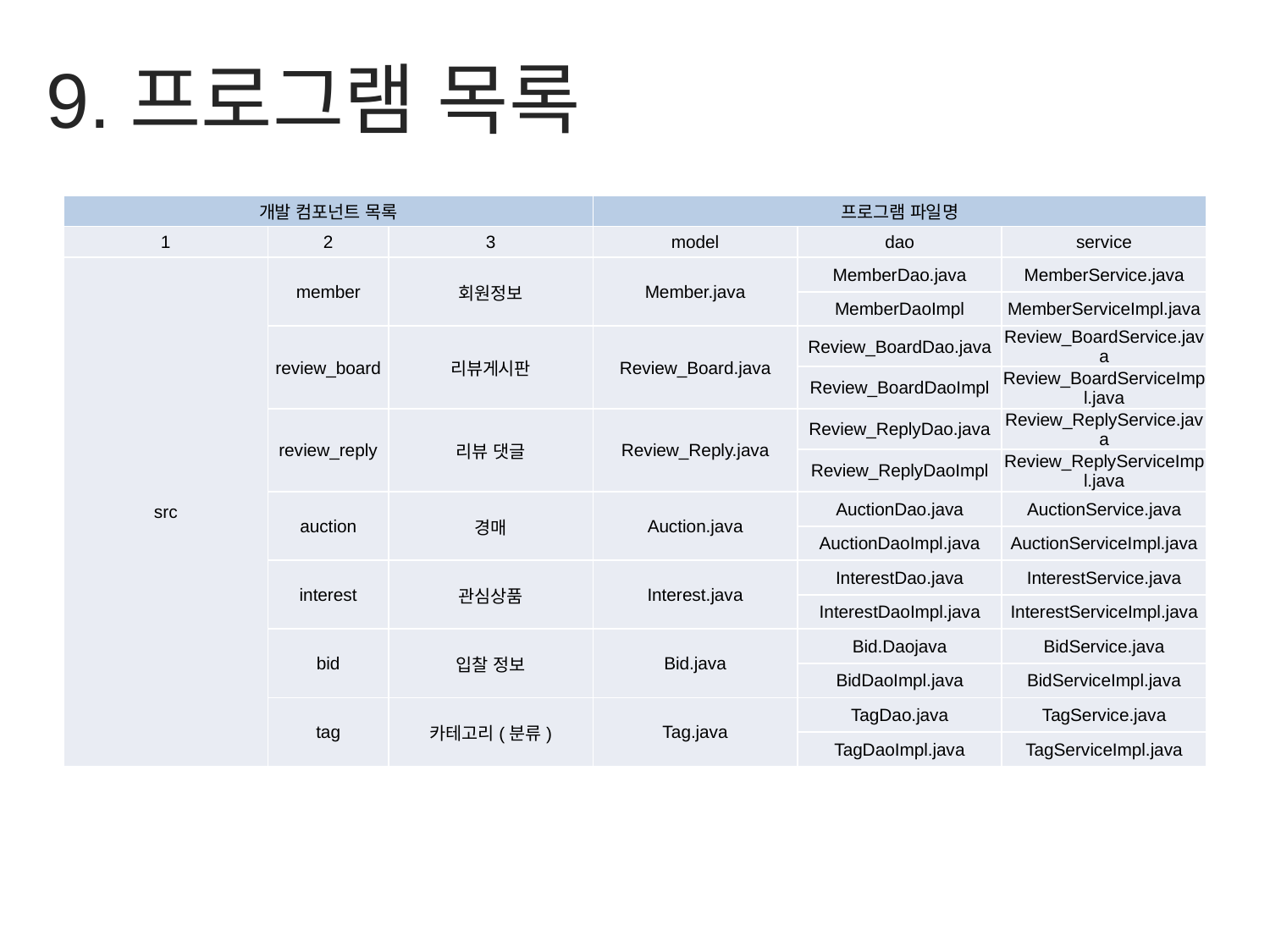

9.프로그램 목록
| 개발 컴포넌트 목록 |  |  | 프로그램 파일명 |  |  |
| --- | --- | --- | --- | --- | --- |
| 1 | 2 | 3 | model | dao | service |
| src | member | 회원정보 | Member.java | MemberDao.java | MemberService.java |
|  |  |  |  | MemberDaoImpl | MemberServiceImpl.java |
|  | review\_board | 리뷰게시판 | Review\_Board.java | Review\_BoardDao.java | Review\_BoardService.java |
|  |  |  |  | Review\_BoardDaoImpl | Review\_BoardServiceImpl.java |
|  | review\_reply | 리뷰 댓글 | Review\_Reply.java | Review\_ReplyDao.java | Review\_ReplyService.java |
|  |  |  |  | Review\_ReplyDaoImpl | Review\_ReplyServiceImpl.java |
|  | auction | 경매 | Auction.java | AuctionDao.java | AuctionService.java |
|  |  |  |  | AuctionDaoImpl.java | AuctionServiceImpl.java |
|  | interest | 관심상품 | Interest.java | InterestDao.java | InterestService.java |
|  |  |  |  | InterestDaoImpl.java | InterestServiceImpl.java |
|  | bid | 입찰 정보 | Bid.java | Bid.Daojava | BidService.java |
|  |  |  |  | BidDaoImpl.java | BidServiceImpl.java |
|  | tag | 카테고리(분류) | Tag.java | TagDao.java | TagService.java |
|  |  |  |  | TagDaoImpl.java | TagServiceImpl.java |